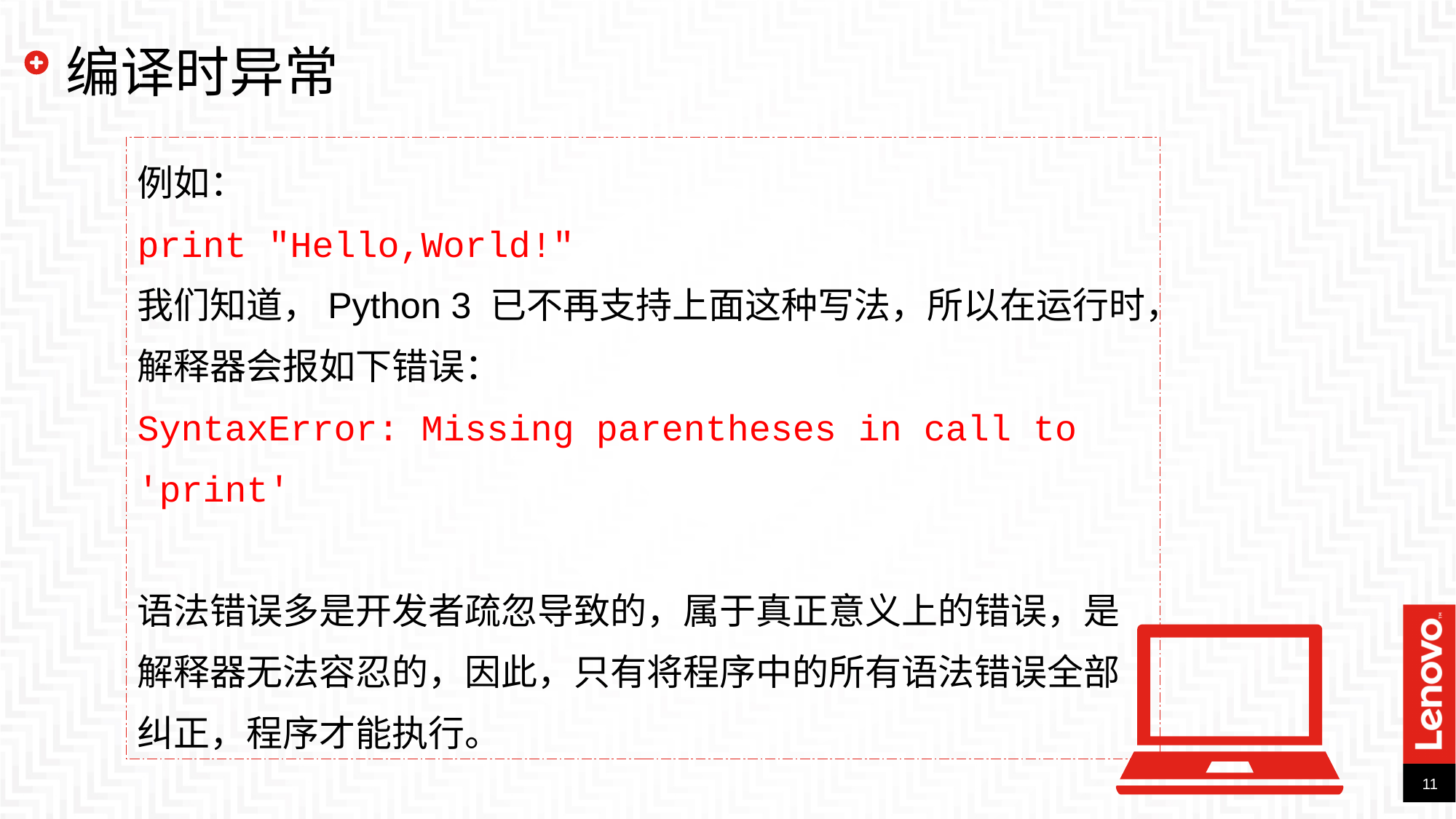

# 编译时异常
例如：
print "Hello,World!"
我们知道，Python 3 已不再支持上面这种写法，所以在运行时，解释器会报如下错误：
SyntaxError: Missing parentheses in call to 'print'

语法错误多是开发者疏忽导致的，属于真正意义上的错误，是解释器无法容忍的，因此，只有将程序中的所有语法错误全部纠正，程序才能执行。